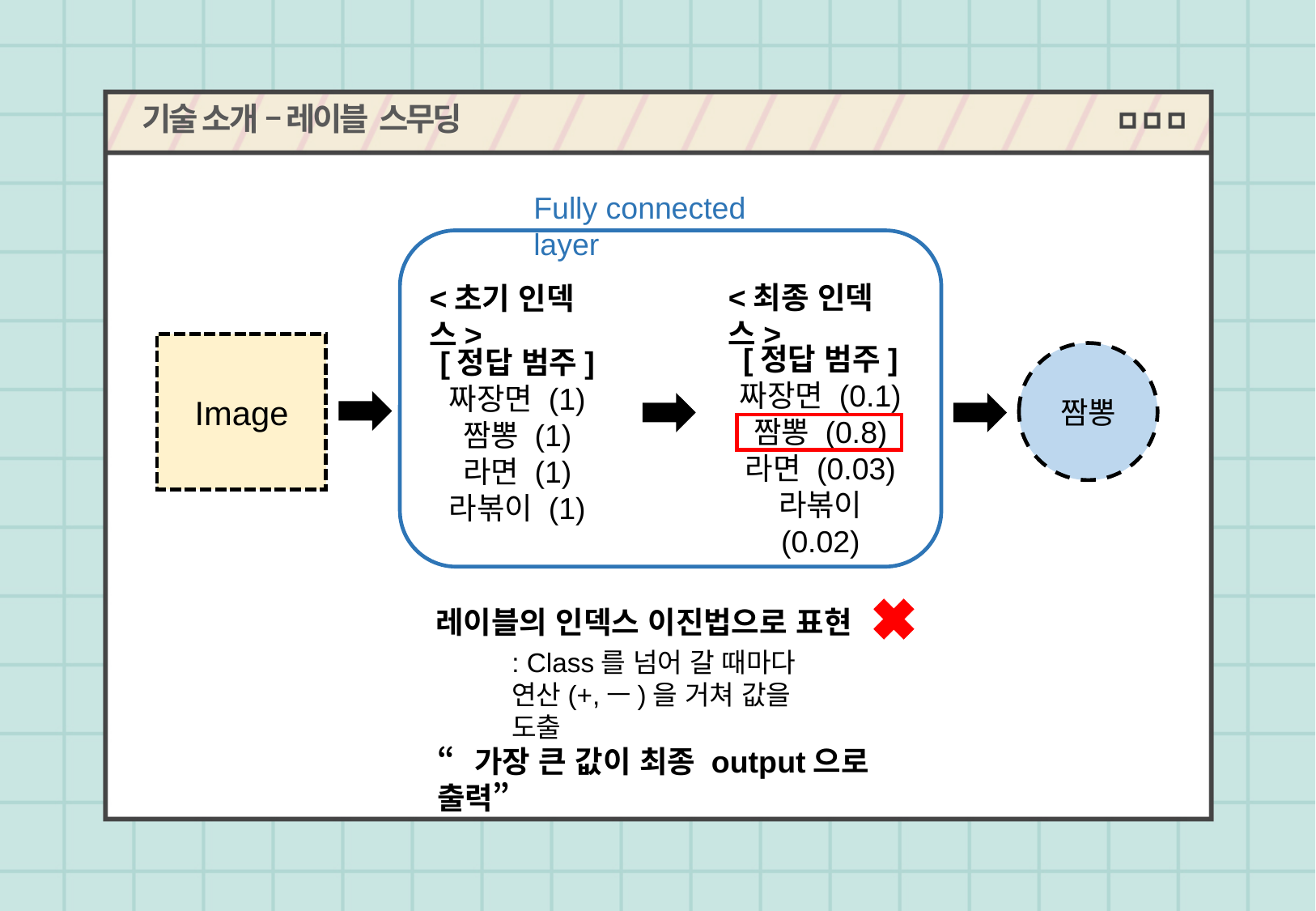

기술 소개 – 레이블  스무딩
Fully connected layer

<최종 인덱스>
[정답 범주]
짜장면 (0.1)
짬뽕 (0.8)
라면 (0.03)
라볶이 (0.02)
<초기 인덱스>
[정답 범주]
짜장면 (1)
짬뽕 (1)
라면 (1)
라볶이 (1)
Image
짬뽕

레이블의 인덱스 이진법으로 표현
: Class를 넘어 갈 때마다
연산(+,ㅡ)을 거쳐 값을 도출
“가장 큰 값이 최종 output으로 출력”